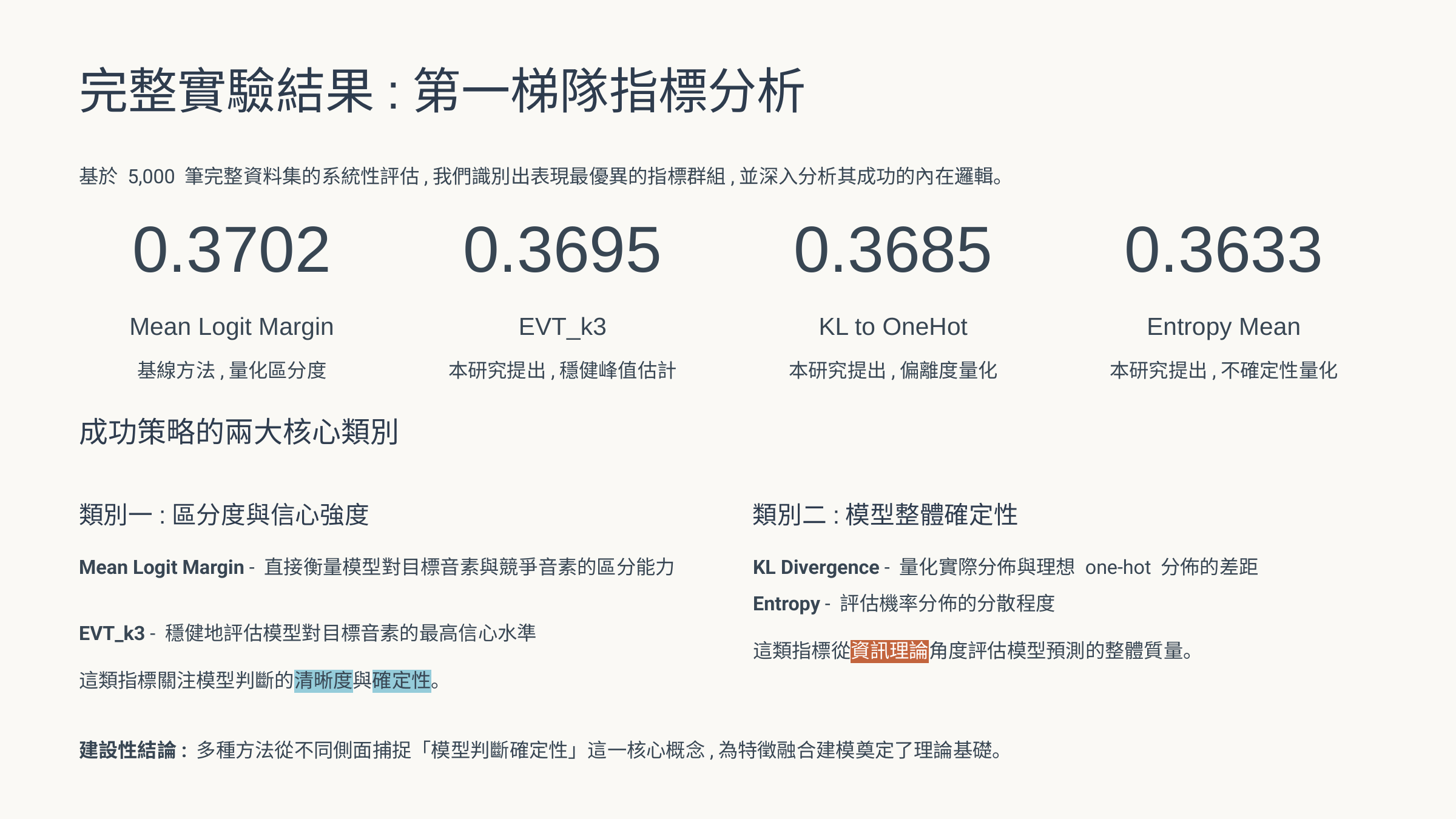

完整實驗結果:第一梯隊指標分析
基於 5,000 筆完整資料集的系統性評估,我們識別出表現最優異的指標群組,並深入分析其成功的內在邏輯。
0.3702
0.3695
0.3685
0.3633
Mean Logit Margin
EVT_k3
KL to OneHot
Entropy Mean
基線方法,量化區分度
本研究提出,穩健峰值估計
本研究提出,偏離度量化
本研究提出,不確定性量化
成功策略的兩大核心類別
類別一:區分度與信心強度
類別二:模型整體確定性
Mean Logit Margin - 直接衡量模型對目標音素與競爭音素的區分能力
KL Divergence - 量化實際分佈與理想 one-hot 分佈的差距
Entropy - 評估機率分佈的分散程度
EVT_k3 - 穩健地評估模型對目標音素的最高信心水準
這類指標從資訊理論角度評估模型預測的整體質量。
這類指標關注模型判斷的清晰度與確定性。
建設性結論: 多種方法從不同側面捕捉「模型判斷確定性」這一核心概念,為特徵融合建模奠定了理論基礎。